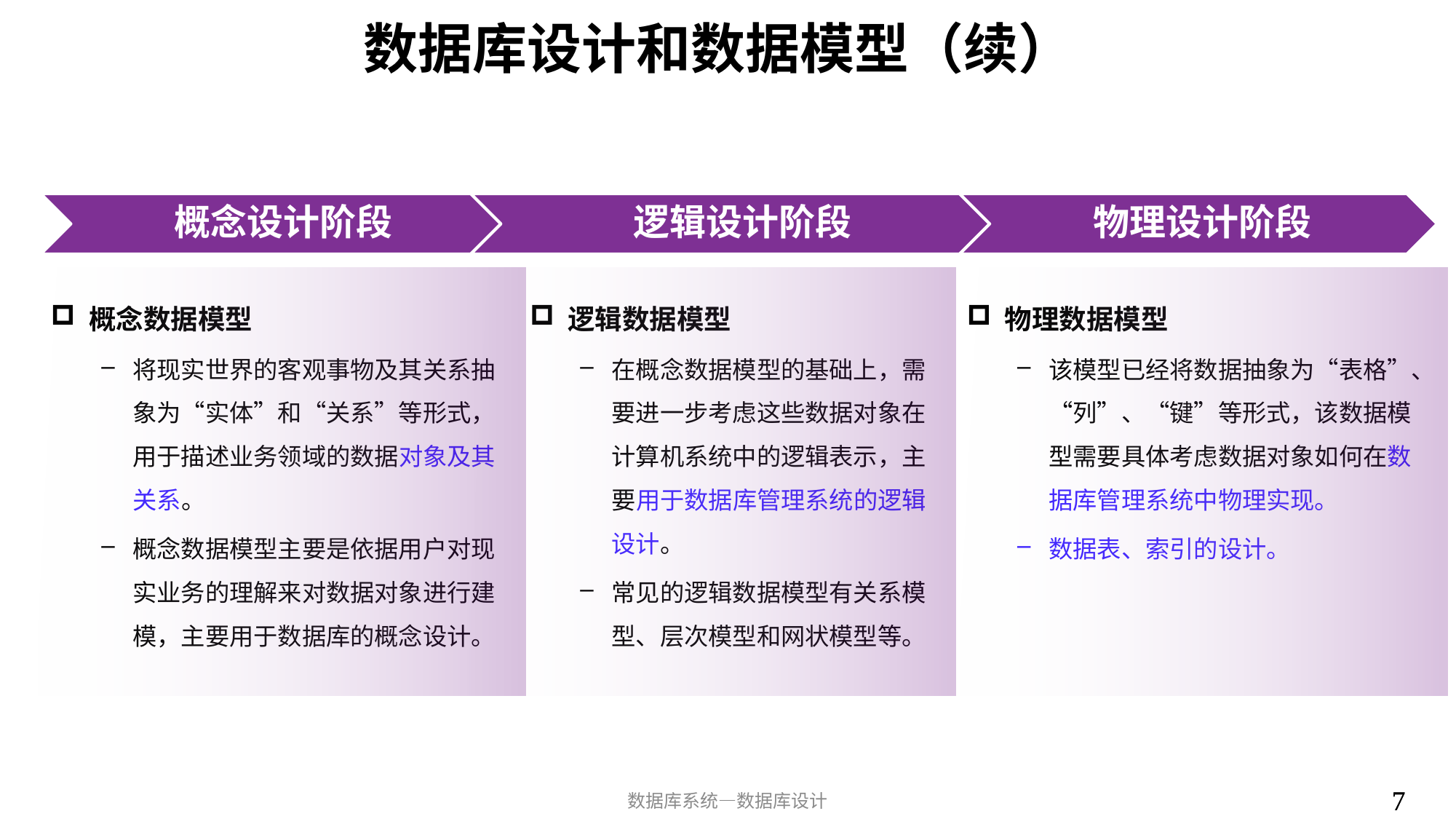

# 数据库设计和数据模型（续）
概念设计阶段
逻辑设计阶段
物理设计阶段

逻辑数据模型
在概念数据模型的基础上，需要进一步考虑这些数据对象在计算机系统中的逻辑表示，主要用于数据库管理系统的逻辑设计。
常见的逻辑数据模型有关系模型、层次模型和网状模型等。
物理数据模型
该模型已经将数据抽象为“表格”、“列”、“键”等形式，该数据模型需要具体考虑数据对象如何在数据库管理系统中物理实现。
数据表、索引的设计。

概念数据模型
将现实世界的客观事物及其关系抽象为“实体”和“关系”等形式，用于描述业务领域的数据对象及其关系。
概念数据模型主要是依据用户对现实业务的理解来对数据对象进行建模，主要用于数据库的概念设计。

7
7
数据库系统—数据库设计